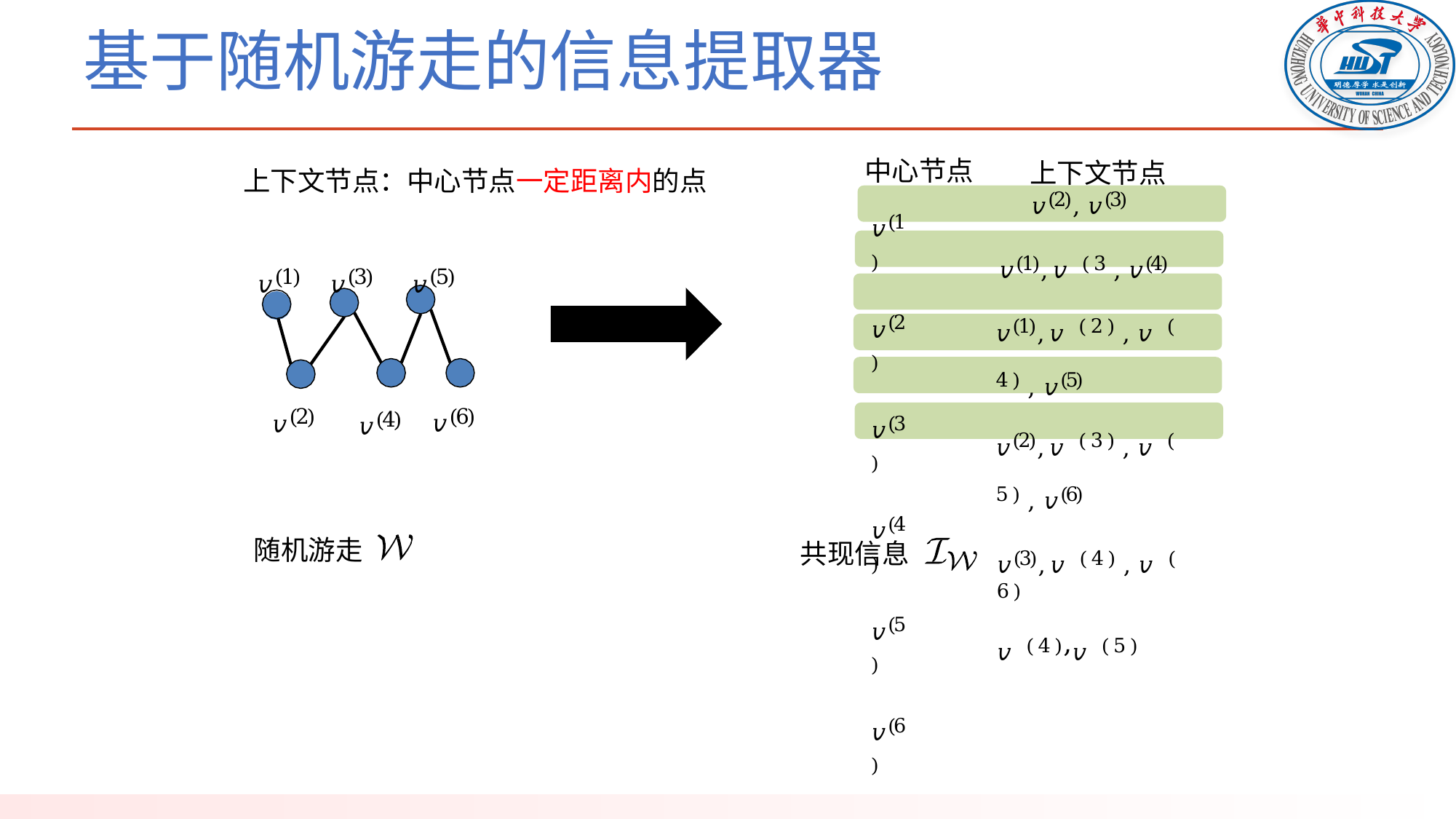

# 基于随机游走的信息提取器
中心节点
上下文节点
𝑣(2), 𝑣(3)
𝑣(1), 𝑣 ( 3 , 𝑣(4)
𝑣(1), 𝑣 ( 2 ) , 𝑣 ( 4 ) , 𝑣(5)
𝑣(2), 𝑣 ( 3 ) , 𝑣 ( 5 ) , 𝑣(6)
𝑣(3), 𝑣 ( 4 ) , 𝑣 ( 6 )
𝑣 ( 4 ),𝑣 ( 5 )
上下文节点：中心节点一定距离内的点
𝑣(1)
𝑣(2)
𝑣(3)
𝑣(4)
𝑣(5)
𝑣(6)

𝑣(1)
𝑣(3)
𝑣(5)

𝑣(6)
𝑣(2)
𝑣(4)

随机游走

共现信息